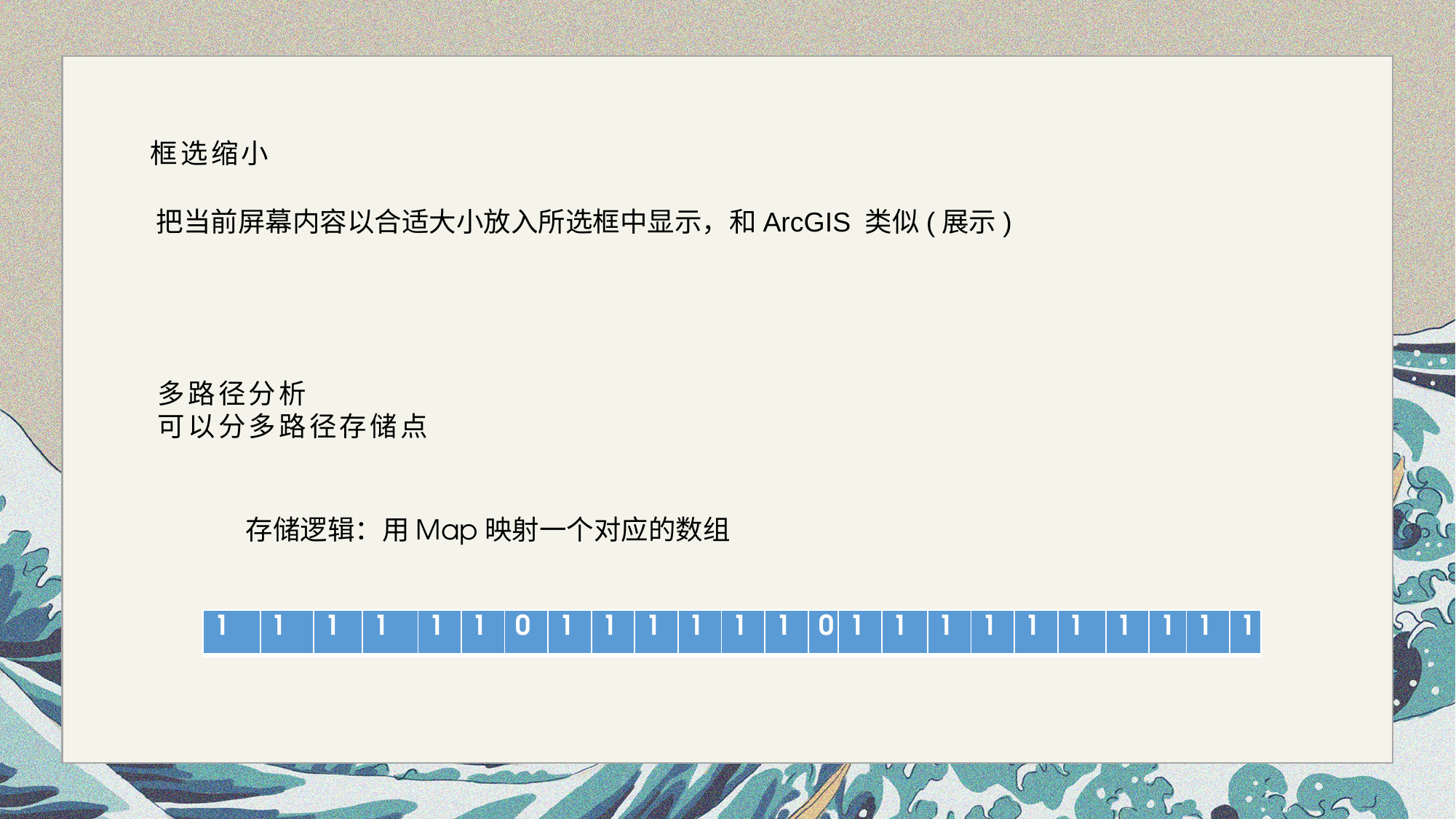

框选缩小
把当前屏幕内容以合适大小放入所选框中显示，和ArcGIS 类似(展示)
多路径分析
可以分多路径存储点
存储逻辑：用Map映射一个对应的数组
| 1 | 1 | 1 | 1 | 1 | 1 | 0 | 1 | 1 | 1 | 1 | 1 | 1 | 0 | 1 | 1 | 1 | 1 | 1 | 1 | 1 | 1 | 1 | 1 |
| --- | --- | --- | --- | --- | --- | --- | --- | --- | --- | --- | --- | --- | --- | --- | --- | --- | --- | --- | --- | --- | --- | --- | --- |